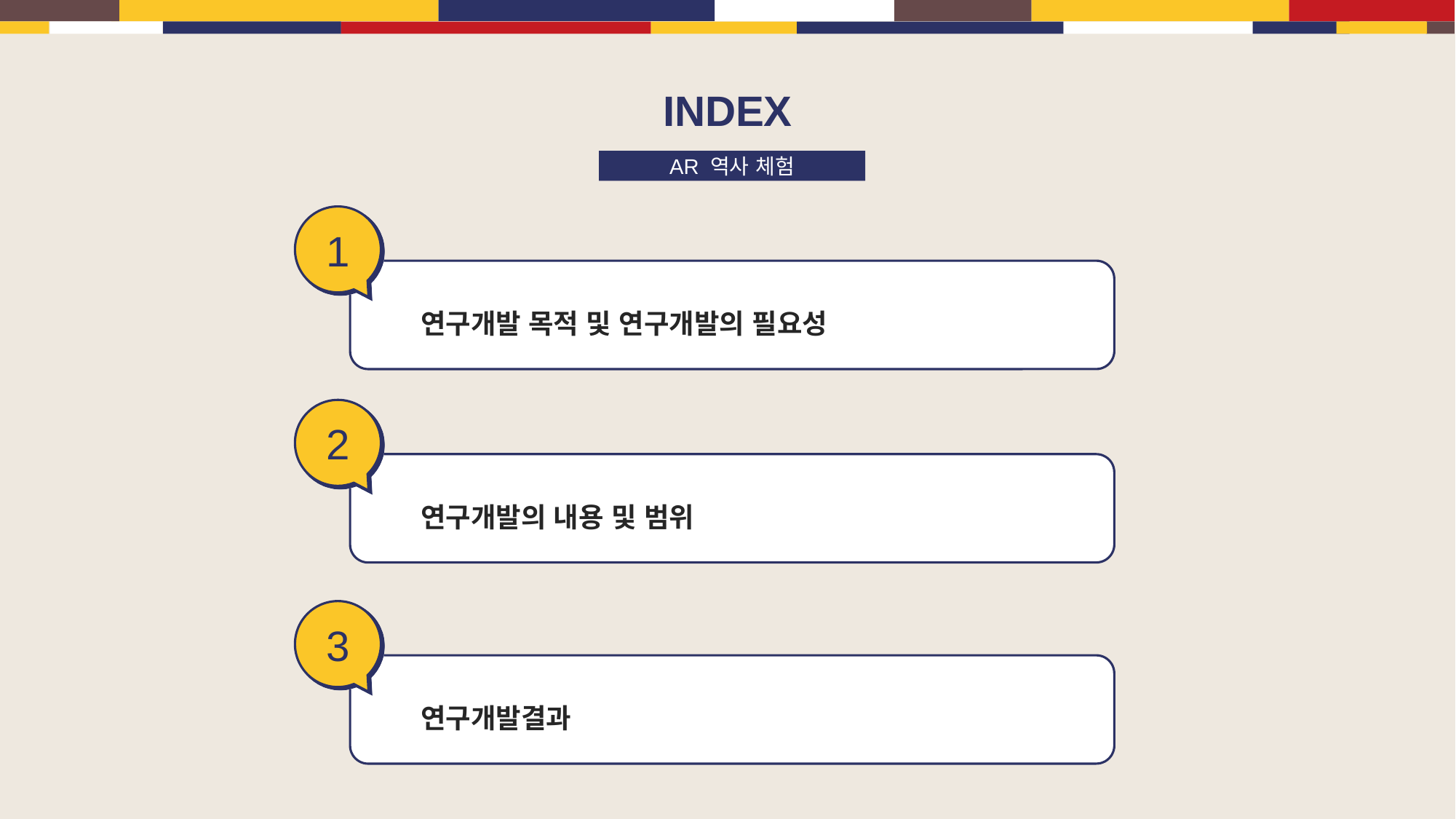

INDEX
AR 역사 체험
1
연구개발 목적 및 연구개발의 필요성
2
연구개발의 내용 및 범위
15%
3
연구개발결과